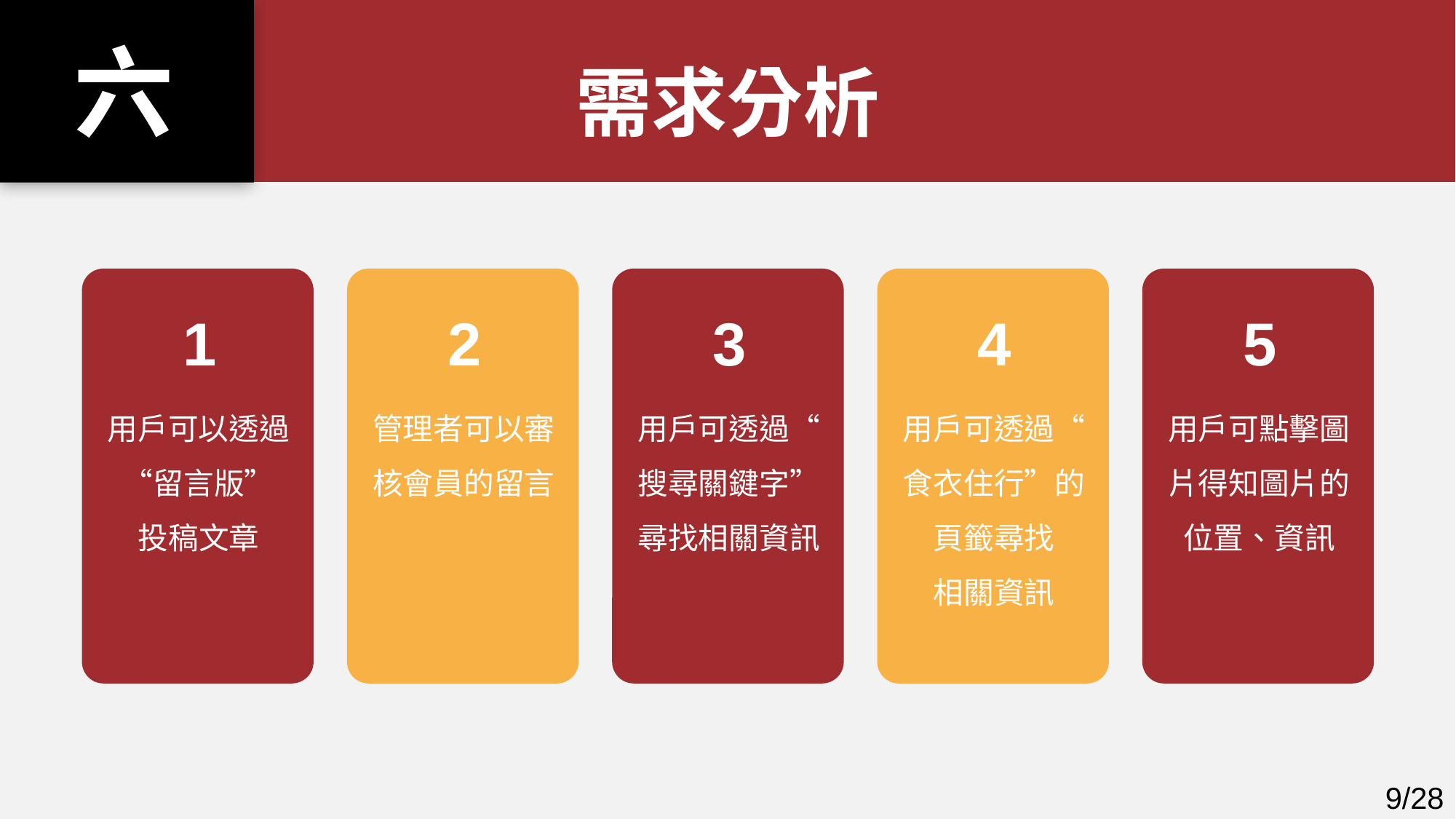

六
需求分析

1
2
3
4
5
用戶可以透過“留言版”
投稿文章
管理者可以審核會員的留言
用戶可透過“搜尋關鍵字”尋找相關資訊
用戶可透過“食衣住行”的頁籤尋找
相關資訊
用戶可點擊圖片得知圖片的位置、資訊